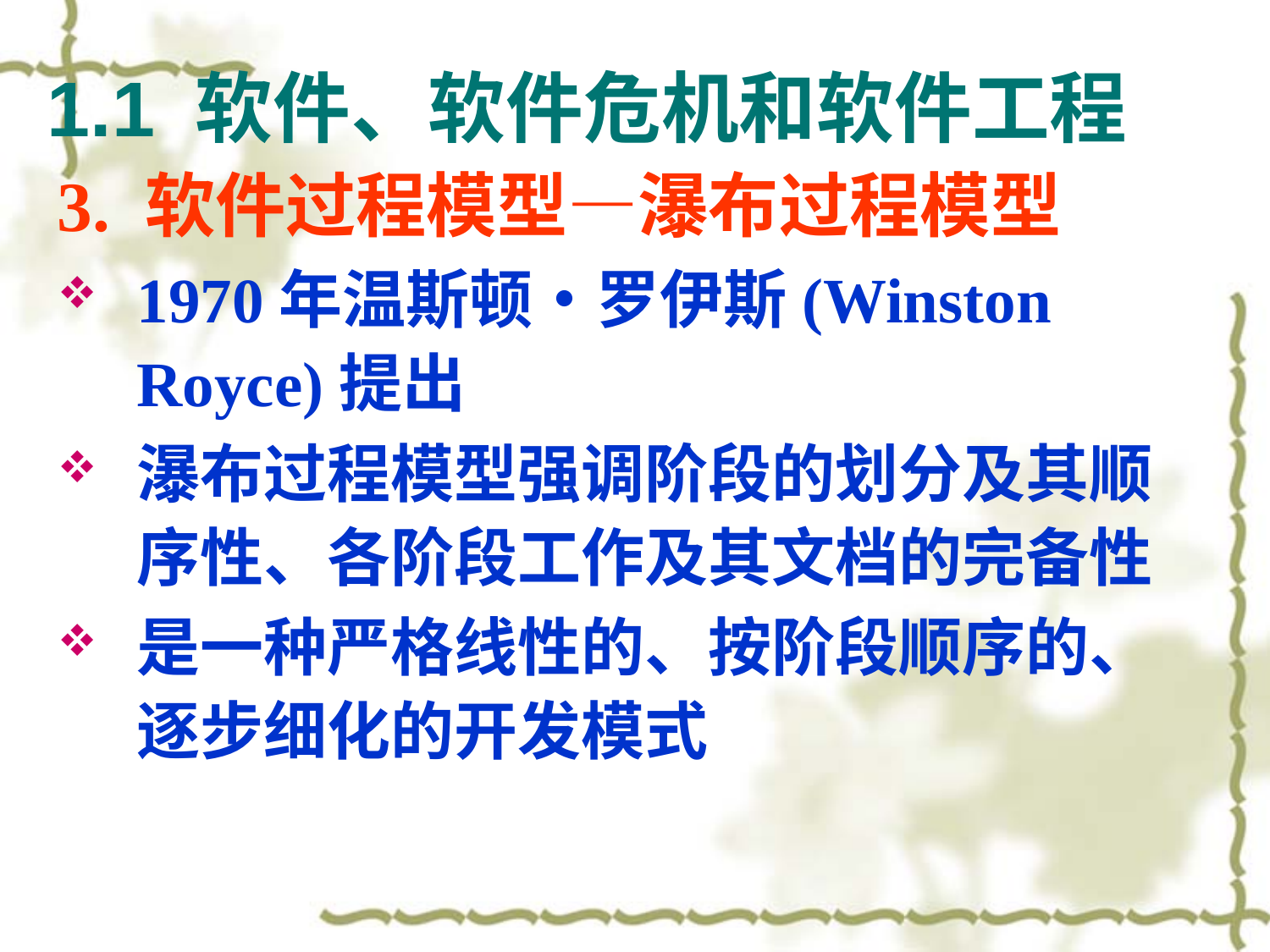

# 1.1 软件、软件危机和软件工程
3. 软件过程模型—瀑布过程模型
1970年温斯顿•罗伊斯(Winston Royce)提出
瀑布过程模型强调阶段的划分及其顺序性、各阶段工作及其文档的完备性
是一种严格线性的、按阶段顺序的、逐步细化的开发模式